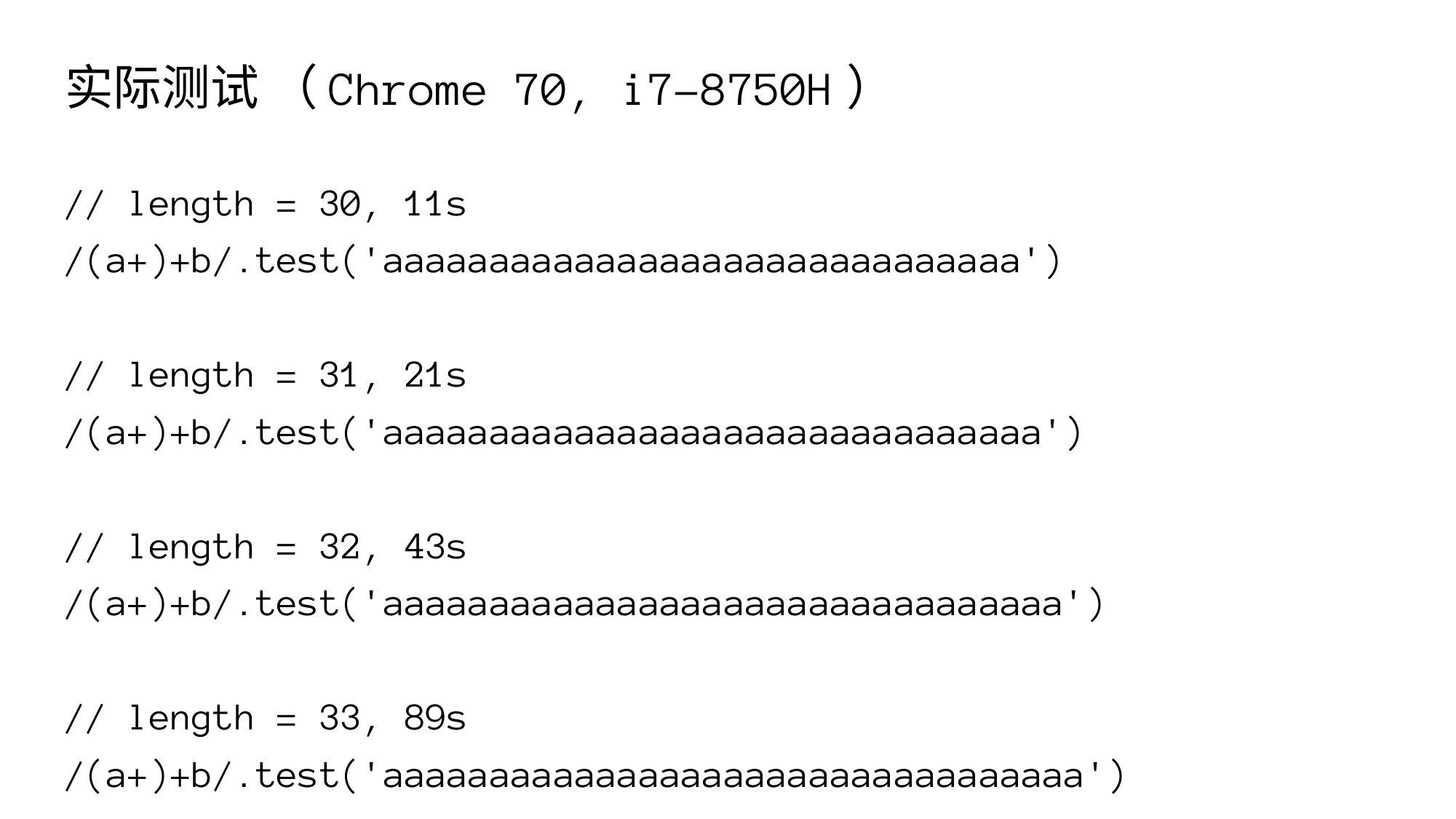

# 实际测试 （Chrome 70, i7-8750H）
// length = 30, 11s
/(a+)+b/.test('aaaaaaaaaaaaaaaaaaaaaaaaaaaaaa')

// length = 31, 21s
/(a+)+b/.test('aaaaaaaaaaaaaaaaaaaaaaaaaaaaaaa')

// length = 32, 43s
/(a+)+b/.test('aaaaaaaaaaaaaaaaaaaaaaaaaaaaaaaa')

// length = 33, 89s
/(a+)+b/.test('aaaaaaaaaaaaaaaaaaaaaaaaaaaaaaaaa')